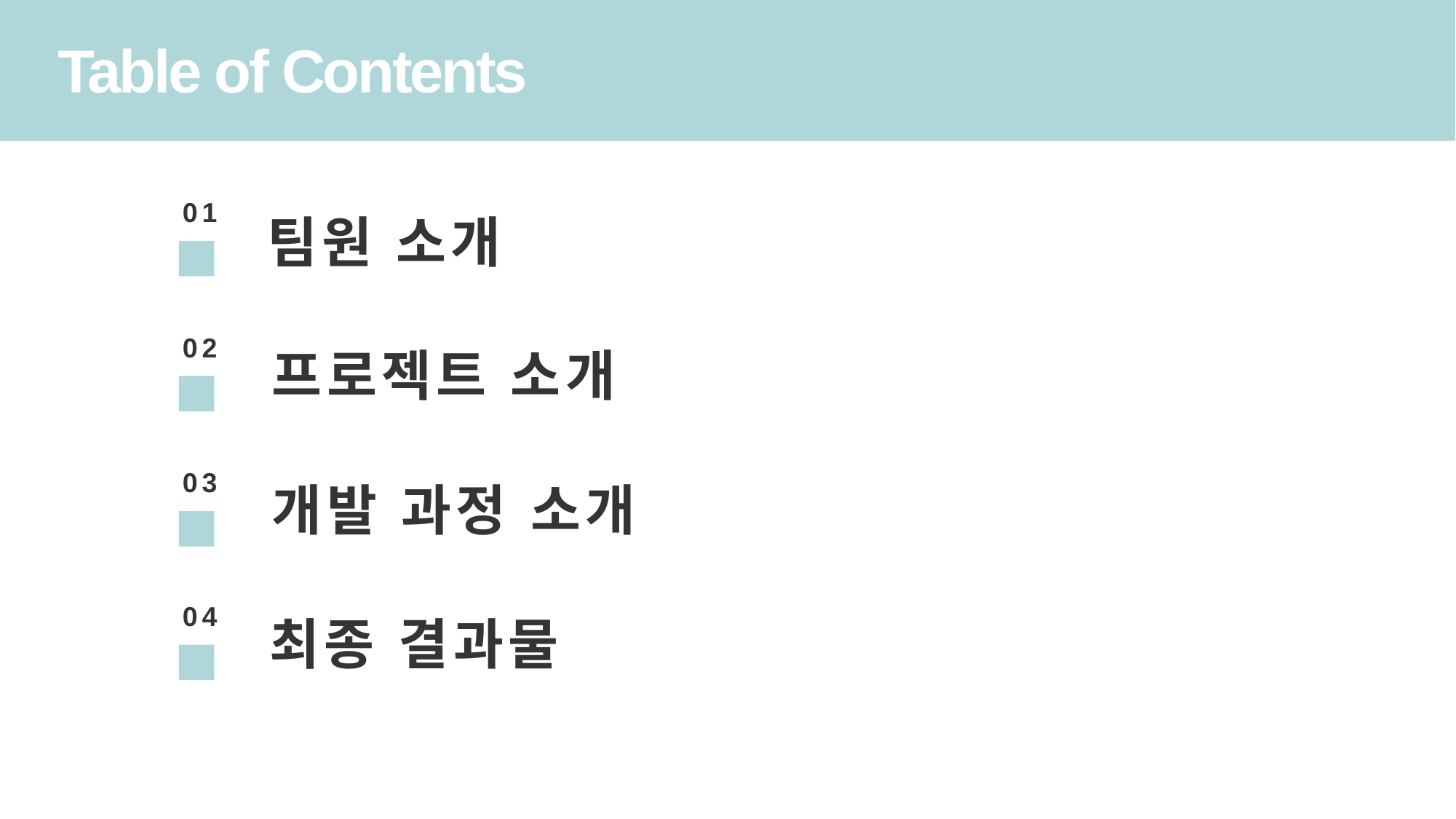

Table of Contents
01

팀원 소개
02

프로젝트 소개
03

개발 과정 소개
04

최종 결과물